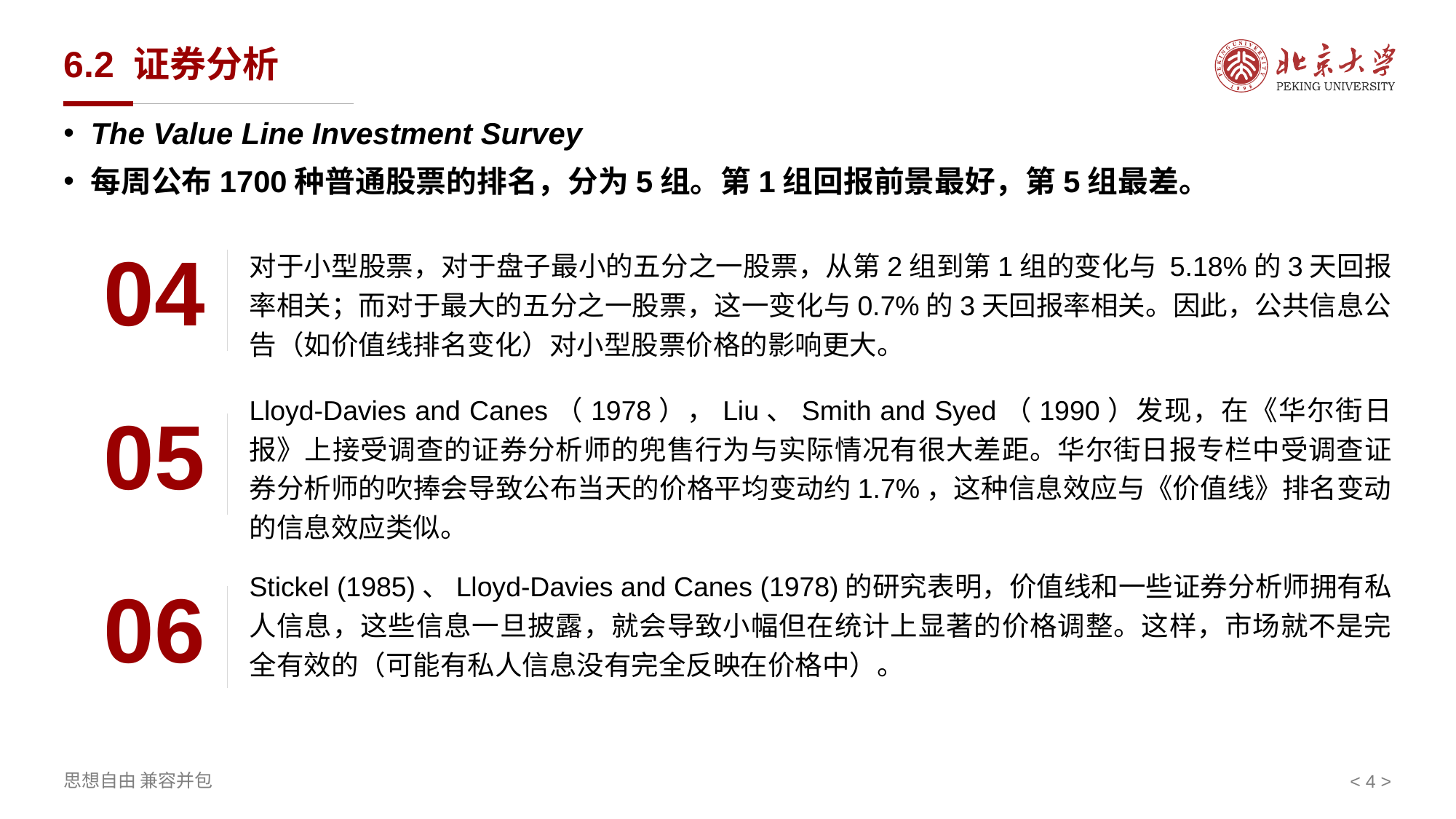

# 6.2 证券分析
The Value Line Investment Survey
每周公布1700种普通股票的排名，分为5组。第1组回报前景最好，第5组最差。
04
对于小型股票，对于盘子最小的五分之一股票，从第2组到第1组的变化与 5.18%的3天回报率相关；而对于最大的五分之一股票，这一变化与0.7%的3天回报率相关。因此，公共信息公告（如价值线排名变化）对小型股票价格的影响更大。
Lloyd-Davies and Canes（1978），Liu、Smith and Syed（1990）发现，在《华尔街日报》上接受调查的证券分析师的兜售行为与实际情况有很大差距。华尔街日报专栏中受调查证券分析师的吹捧会导致公布当天的价格平均变动约1.7%，这种信息效应与《价值线》排名变动的信息效应类似。
05
Stickel (1985)、Lloyd-Davies and Canes (1978)的研究表明，价值线和一些证券分析师拥有私人信息，这些信息一旦披露，就会导致小幅但在统计上显著的价格调整。这样，市场就不是完全有效的（可能有私人信息没有完全反映在价格中）。
06
< 4 >